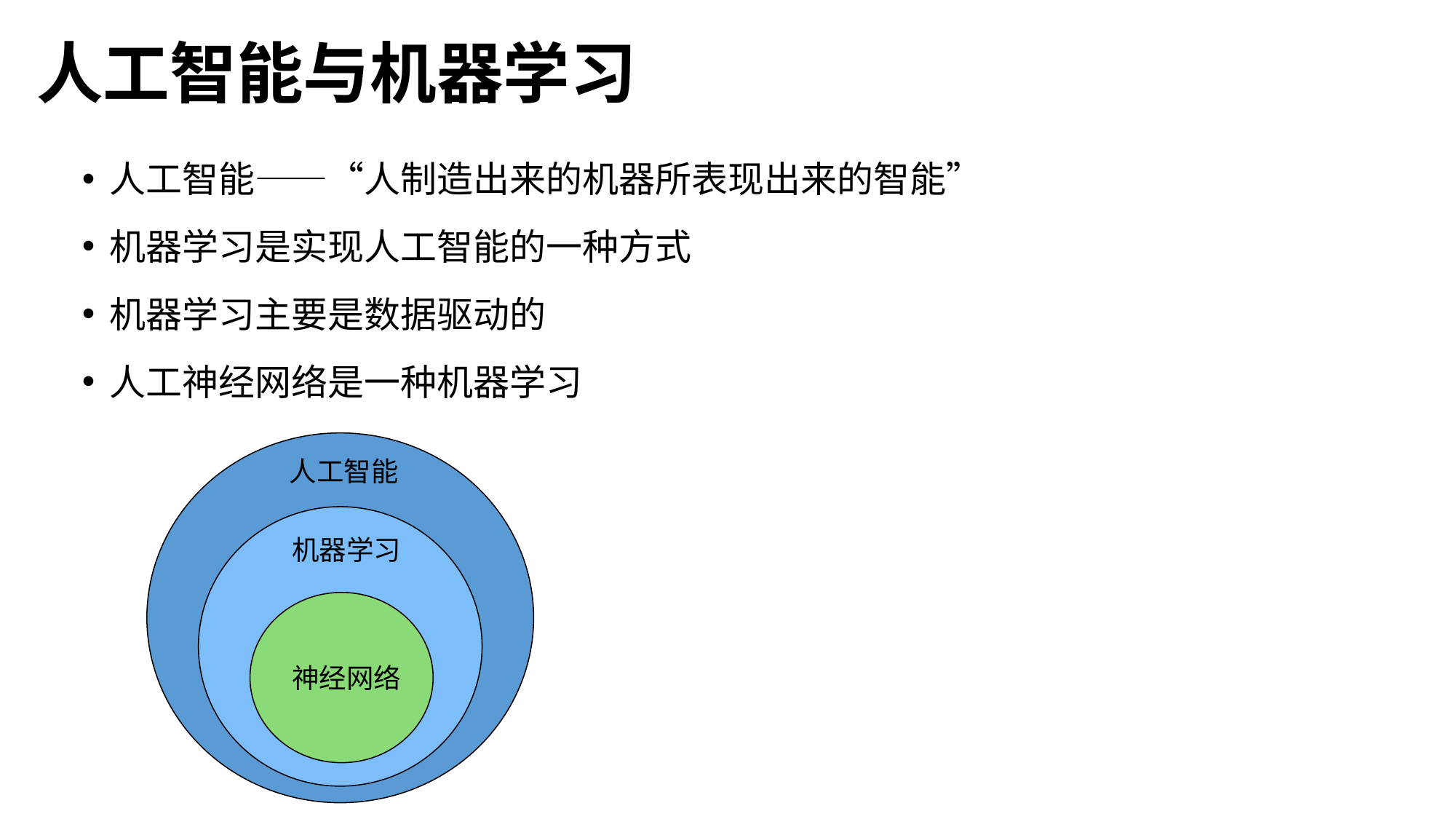

# 人工智能与机器学习
人工智能——“人制造出来的机器所表现出来的智能”
机器学习是实现人工智能的一种方式
机器学习主要是数据驱动的
人工神经网络是一种机器学习

 人工智能

 机器学习

神经网络